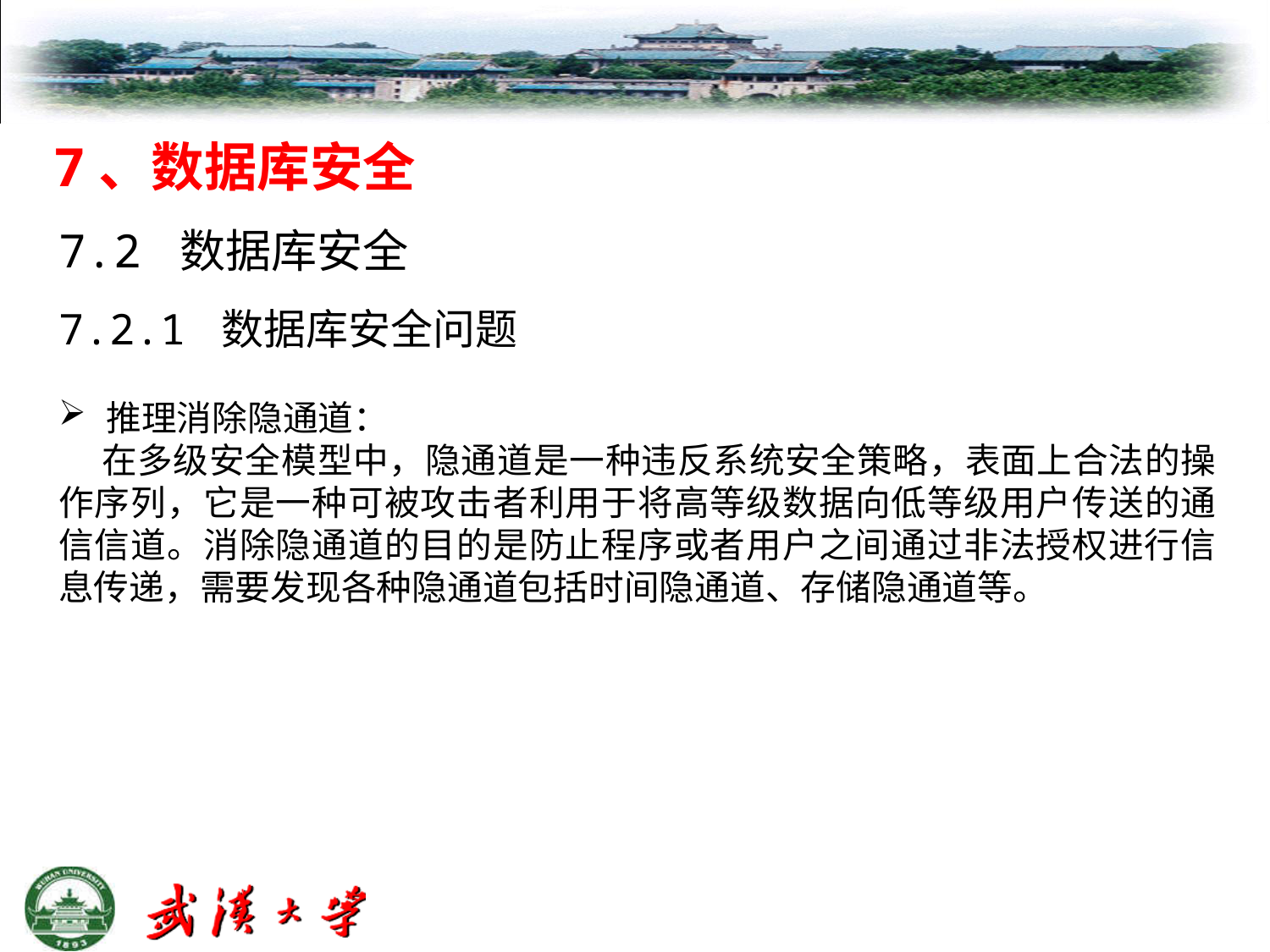

7、数据库安全
7.2 数据库安全
7.2.1 数据库安全问题

推理消除隐通道：
    在多级安全模型中，隐通道是一种违反系统安全策略，表面上合法的操作序列，它是一种可被攻击者利用于将高等级数据向低等级用户传送的通信信道。消除隐通道的目的是防止程序或者用户之间通过非法授权进行信息传递，需要发现各种隐通道包括时间隐通道、存储隐通道等。